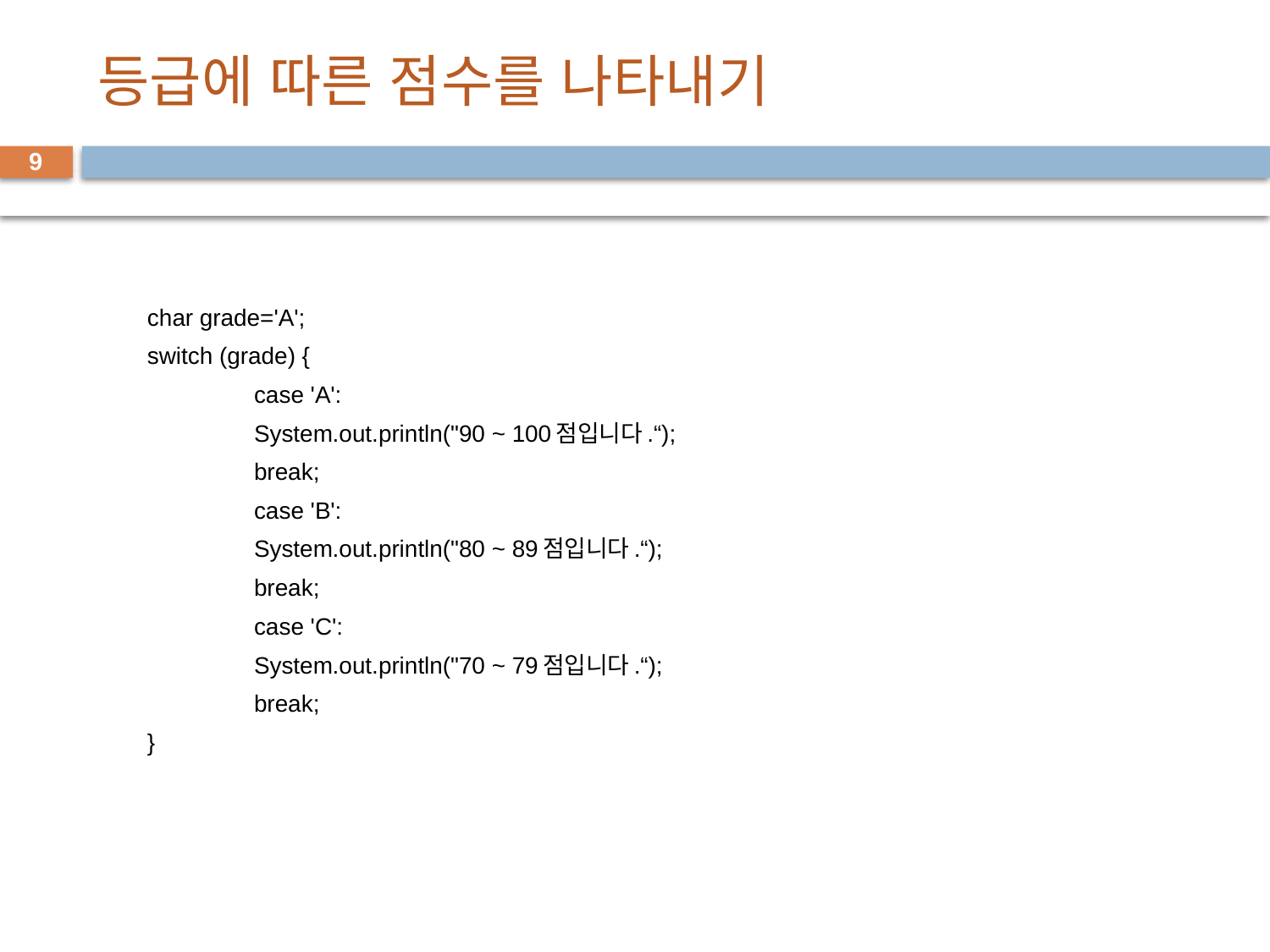

# 등급에 따른 점수를 나타내기
9
char grade='A';
switch (grade) {
	case 'A':
		System.out.println("90 ~ 100점입니다.“);
		break;
	case 'B':
		System.out.println("80 ~ 89점입니다.“);
		break;
	case 'C':
		System.out.println("70 ~ 79점입니다.“);
		break;
}